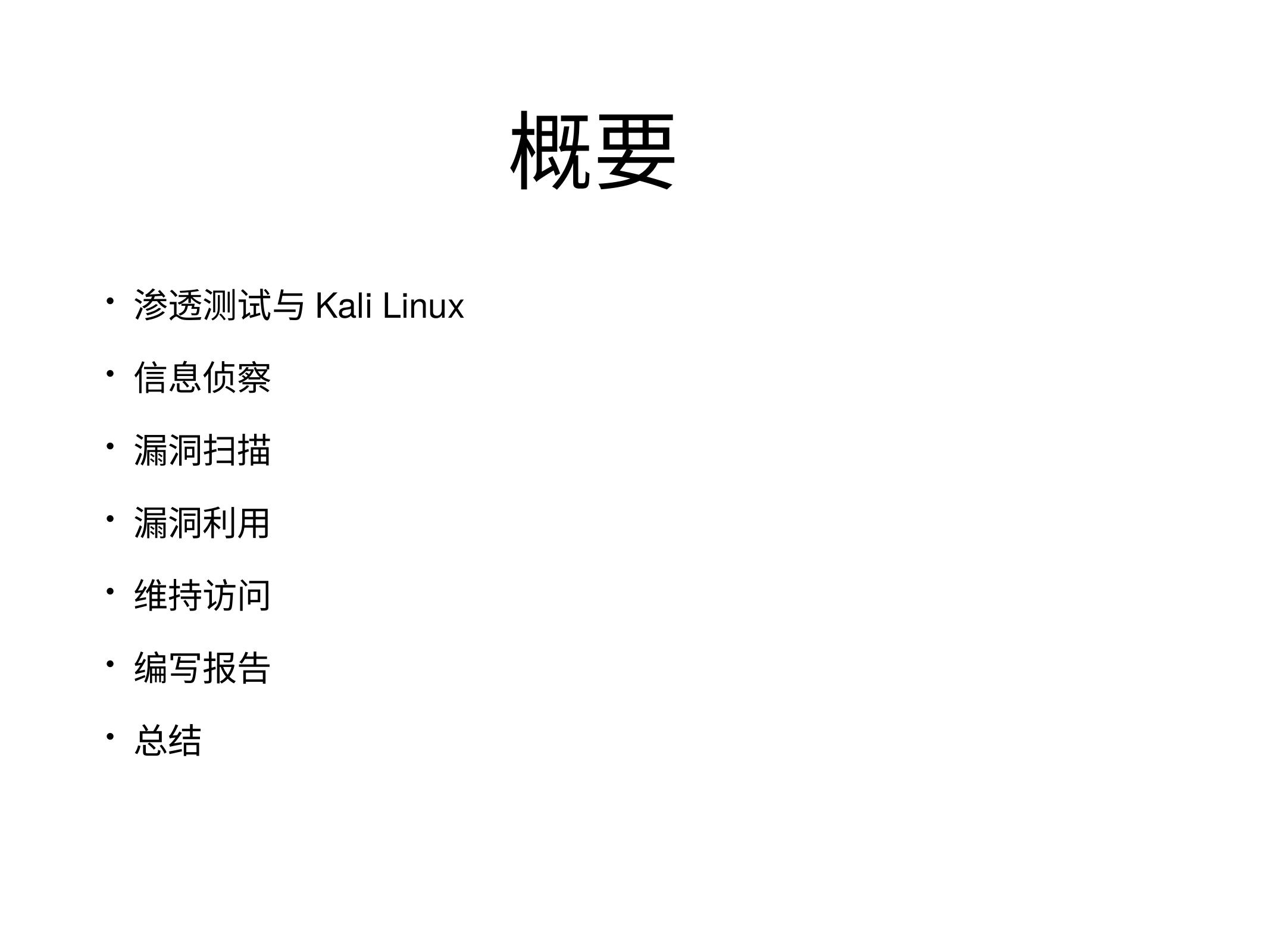

# 概要
渗透测试与Kali Linux
信息侦察
漏洞扫描
漏洞利用
维持访问
编写报告
总结